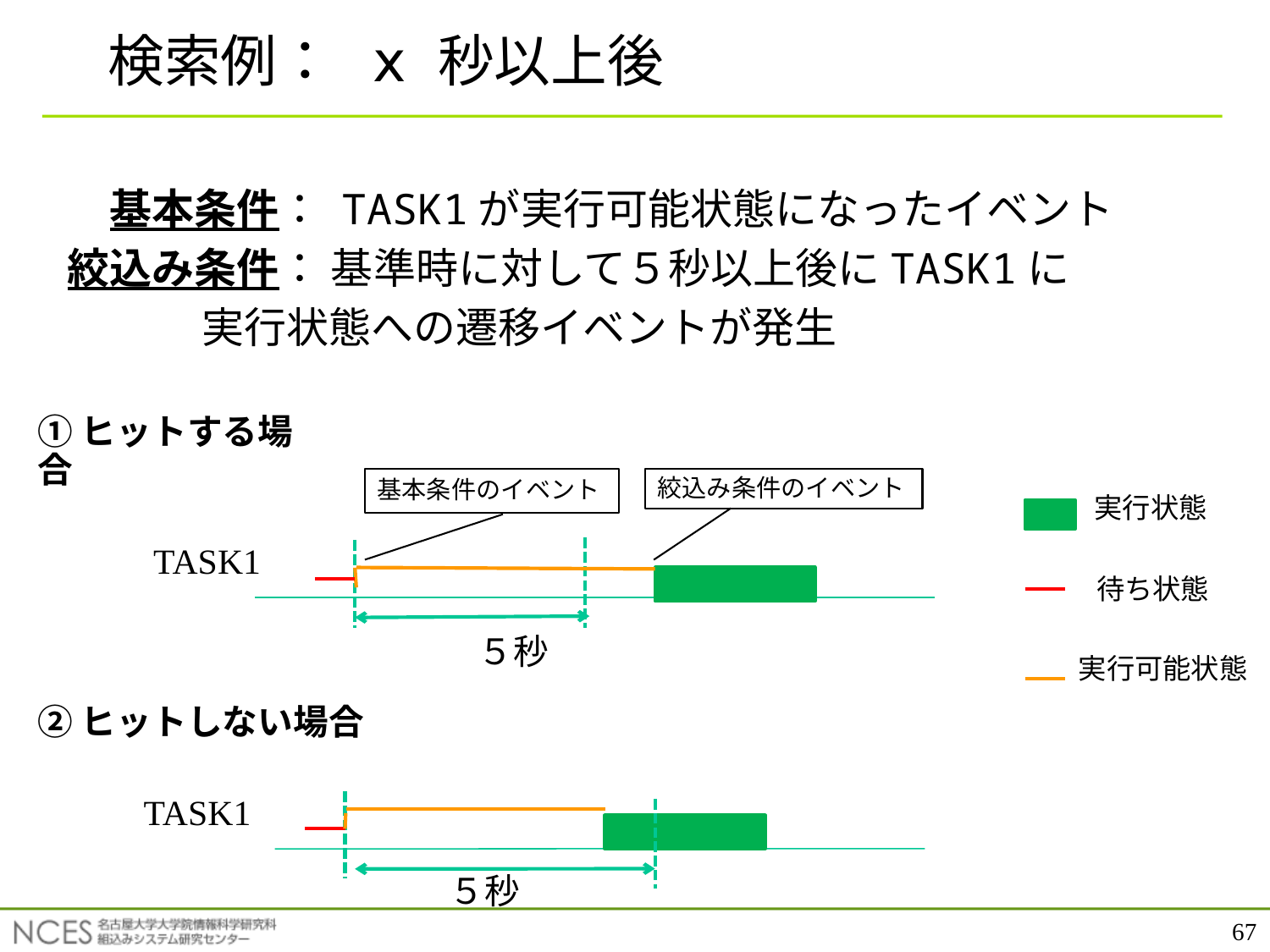

検索例：  x 秒以上後
　基本条件： TASK1が実行可能状態になったイベント
絞込み条件： 基準時に対して５秒以上後にTASK1に
             実行状態への遷移イベントが発生

①ヒットする場合
基本条件のイベント
絞込み条件のイベント
実行状態

TASK1

待ち状態
５秒
実行可能状態
②ヒットしない場合
TASK1

５秒
67